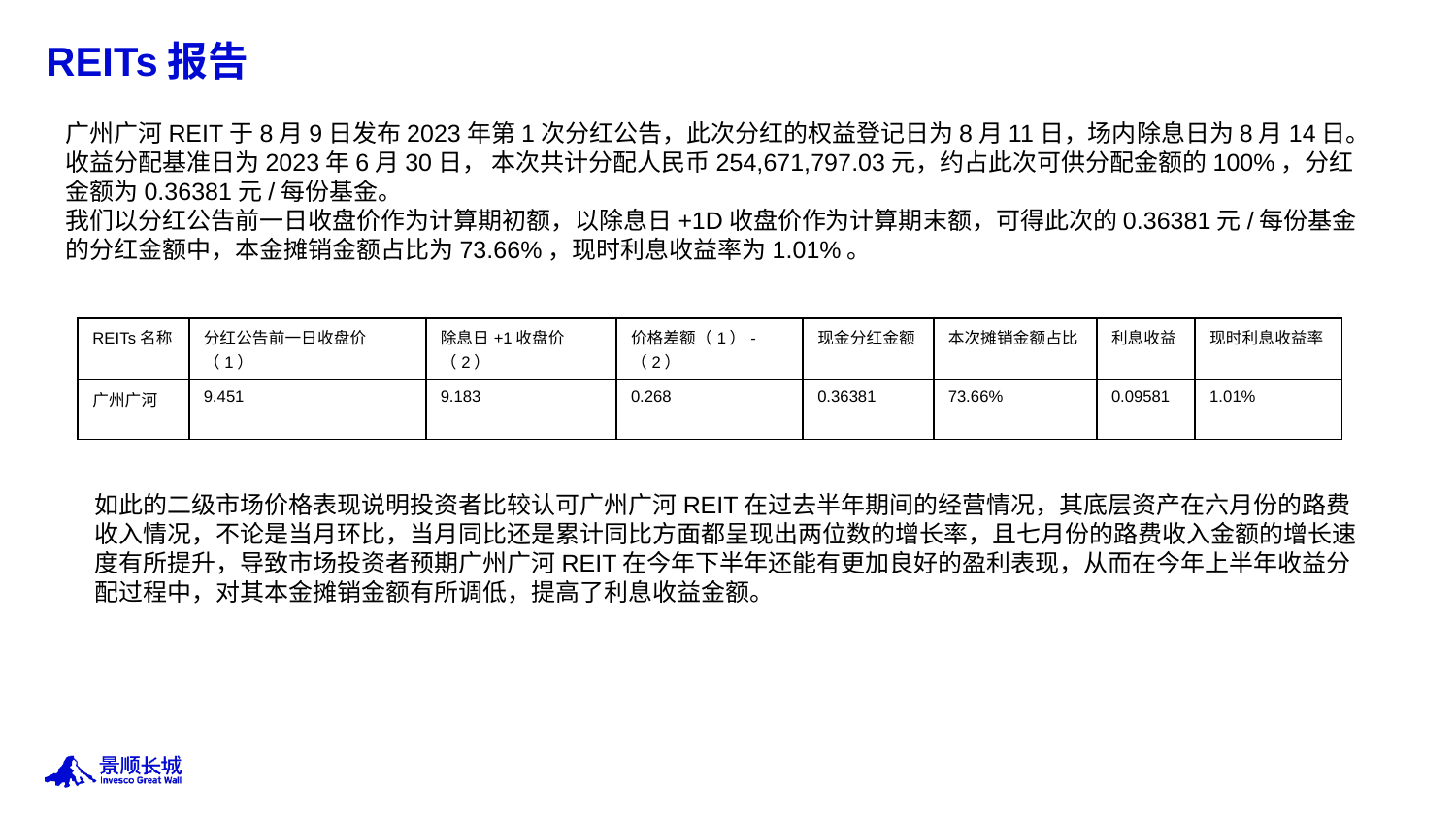

# REITs报告
广州广河REIT于8月9日发布2023年第1次分红公告，此次分红的权益登记日为8月11日，场内除息日为8月14日。收益分配基准日为2023年6月30日， 本次共计分配人民币254,671,797.03元，约占此次可供分配金额的100%，分红金额为0.36381元/每份基金。
我们以分红公告前一日收盘价作为计算期初额，以除息日+1D收盘价作为计算期末额，可得此次的0.36381元/每份基金的分红金额中，本金摊销金额占比为73.66%，现时利息收益率为1.01%。
| REITs名称 | 分红公告前一日收盘价（1） | 除息日+1收盘价（2） | 价格差额（1）-（2） | 现金分红金额 | 本次摊销金额占比 | 利息收益 | 现时利息收益率 |
| --- | --- | --- | --- | --- | --- | --- | --- |
| 广州广河 | 9.451 | 9.183 | 0.268 | 0.36381 | 73.66% | 0.09581 | 1.01% |
如此的二级市场价格表现说明投资者比较认可广州广河REIT在过去半年期间的经营情况，其底层资产在六月份的路费收入情况，不论是当月环比，当月同比还是累计同比方面都呈现出两位数的增长率，且七月份的路费收入金额的增长速度有所提升，导致市场投资者预期广州广河REIT在今年下半年还能有更加良好的盈利表现，从而在今年上半年收益分配过程中，对其本金摊销金额有所调低，提高了利息收益金额。